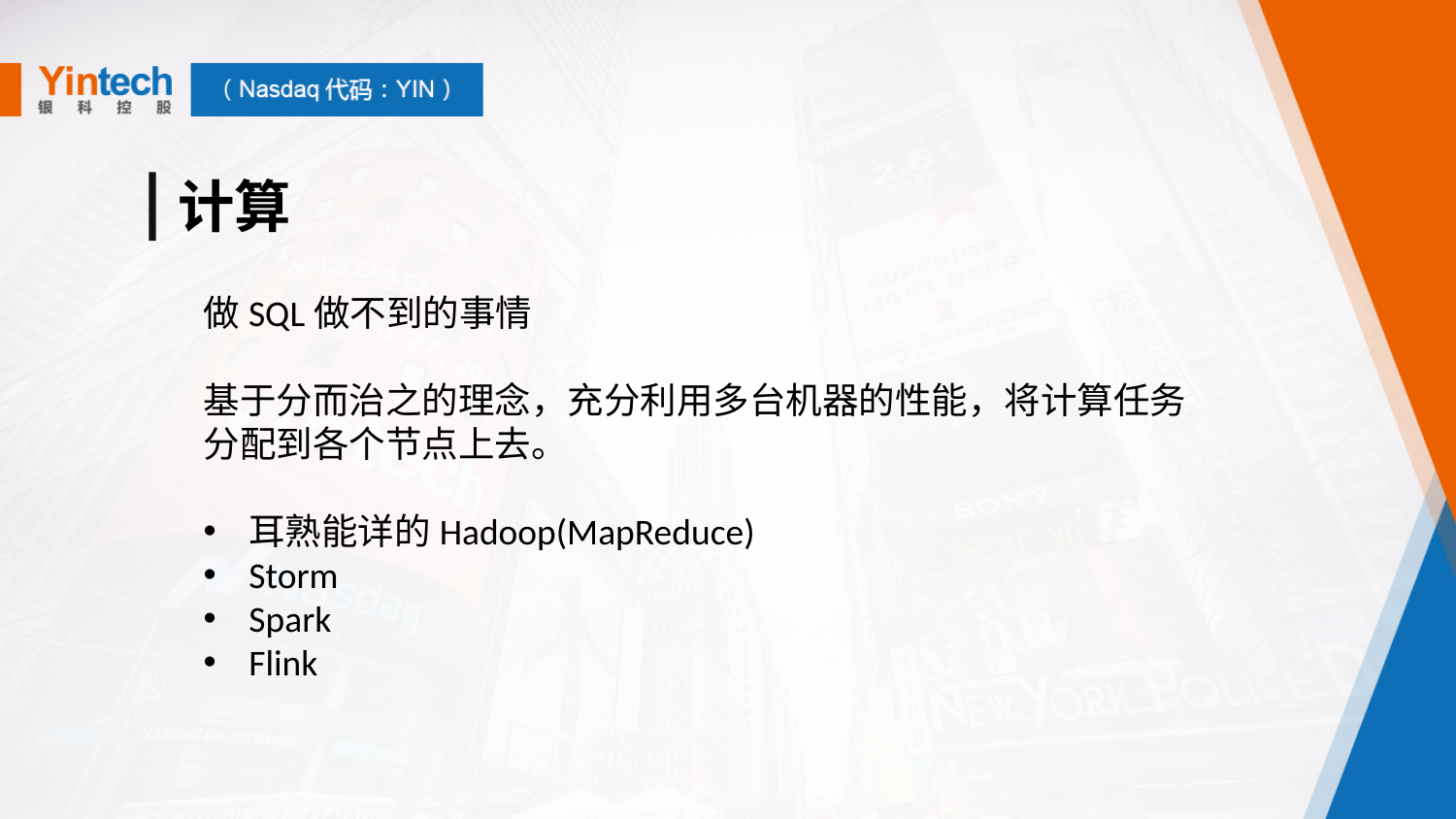

计算

做SQL做不到的事情

基于分而治之的理念，充分利用多台机器的性能，将计算任务分配到各个节点上去。

耳熟能详的Hadoop(MapReduce)
Storm
Spark
Flink